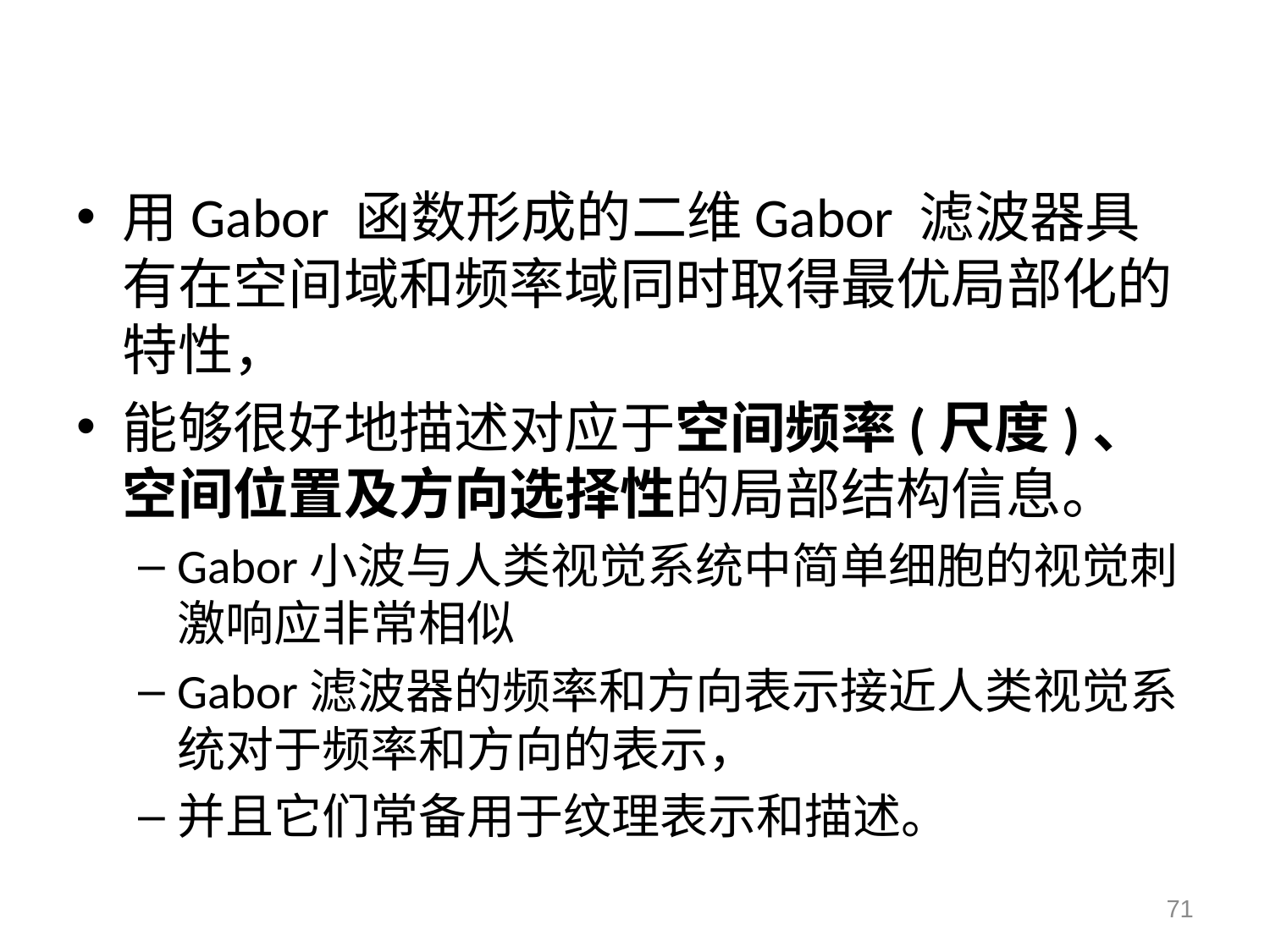

#
用Gabor 函数形成的二维Gabor 滤波器具有在空间域和频率域同时取得最优局部化的特性，
能够很好地描述对应于空间频率(尺度)、空间位置及方向选择性的局部结构信息。
Gabor小波与人类视觉系统中简单细胞的视觉刺激响应非常相似
Gabor滤波器的频率和方向表示接近人类视觉系统对于频率和方向的表示，
并且它们常备用于纹理表示和描述。

71